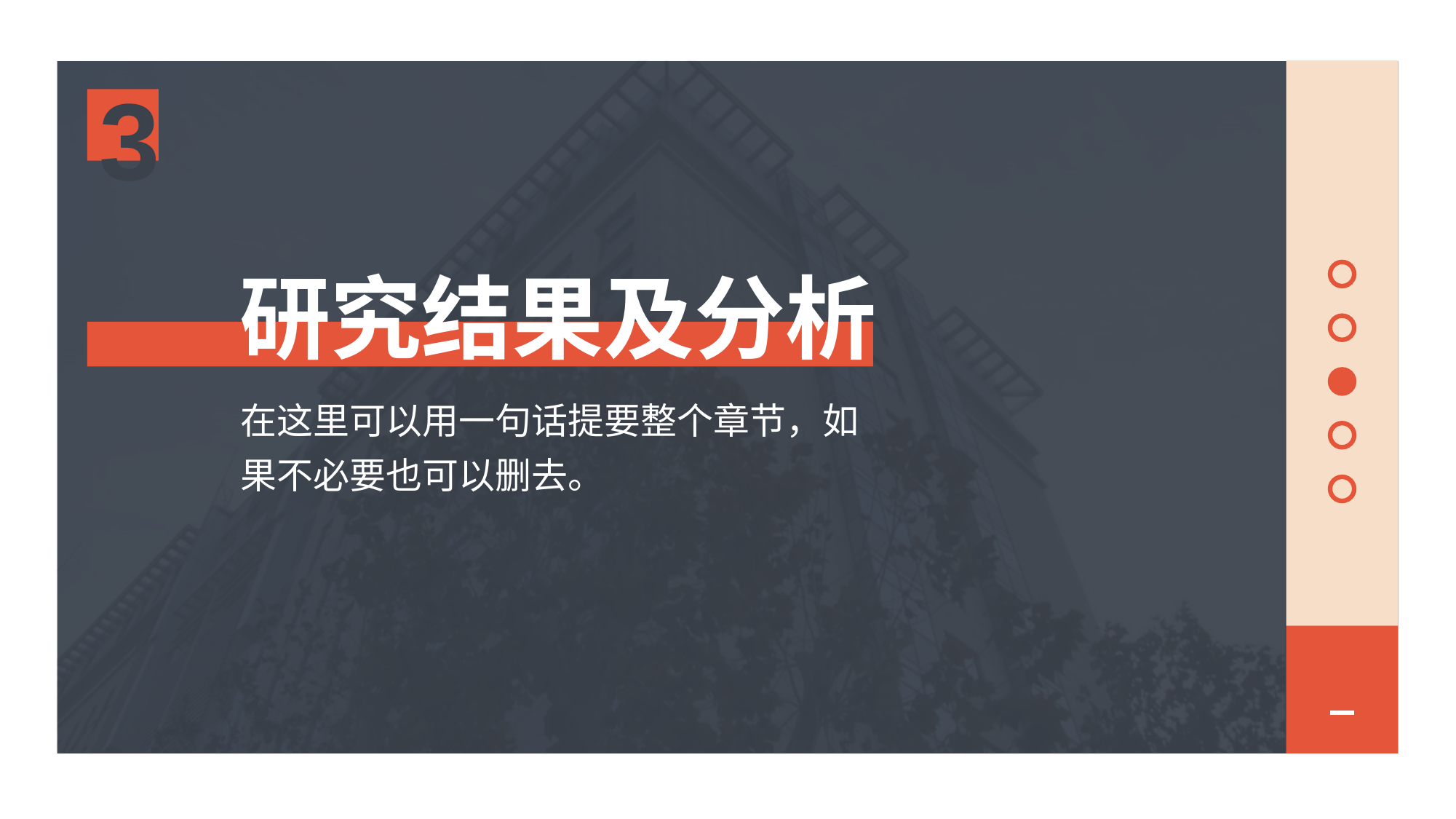

3

研究结果及分析

在这里可以用一句话提要整个章节，如果不必要也可以删去。